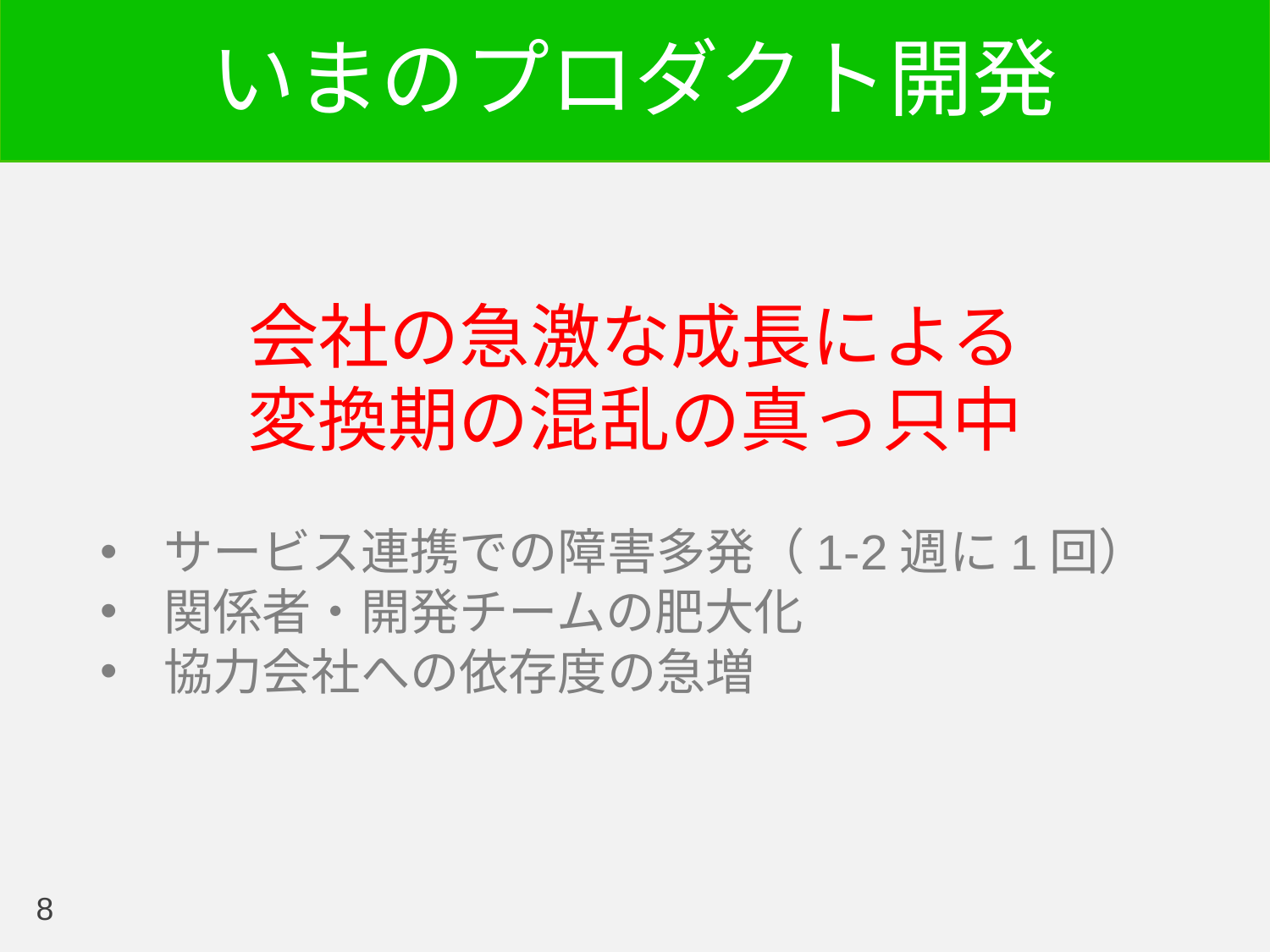

# いまのプロダクト開発
会社の急激な成長による
変換期の混乱の真っ只中

サービス連携での障害多発（1-2週に1回）
関係者・開発チームの肥大化
協力会社への依存度の急増

8